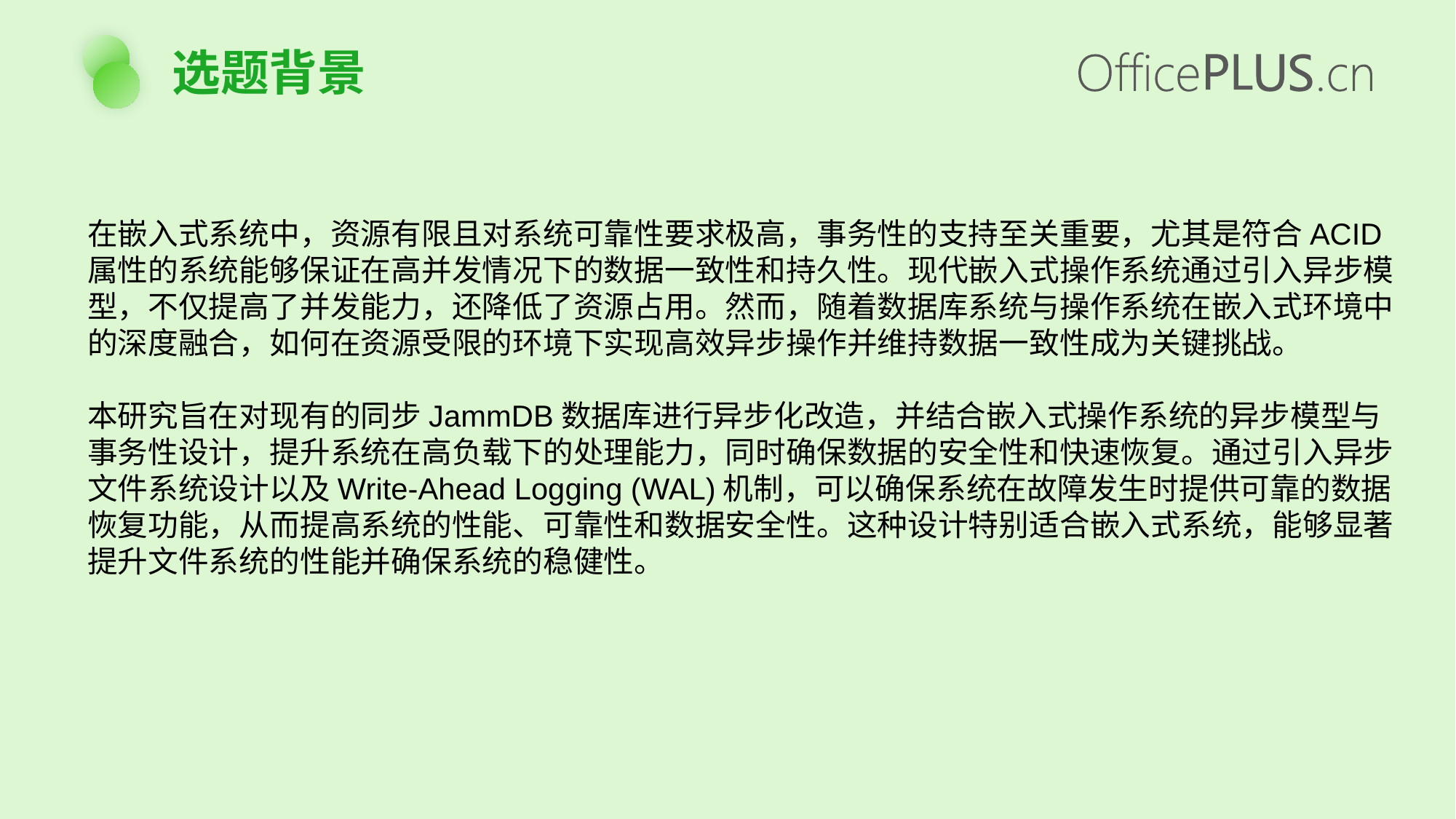

选题背景
在嵌入式系统中，资源有限且对系统可靠性要求极高，事务性的支持至关重要，尤其是符合ACID属性的系统能够保证在高并发情况下的数据一致性和持久性。现代嵌入式操作系统通过引入异步模型，不仅提高了并发能力，还降低了资源占用。然而，随着数据库系统与操作系统在嵌入式环境中的深度融合，如何在资源受限的环境下实现高效异步操作并维持数据一致性成为关键挑战。

本研究旨在对现有的同步JammDB数据库进行异步化改造，并结合嵌入式操作系统的异步模型与事务性设计，提升系统在高负载下的处理能力，同时确保数据的安全性和快速恢复。通过引入异步文件系统设计以及Write-Ahead Logging (WAL)机制，可以确保系统在故障发生时提供可靠的数据恢复功能，从而提高系统的性能、可靠性和数据安全性。这种设计特别适合嵌入式系统，能够显著提升文件系统的性能并确保系统的稳健性。